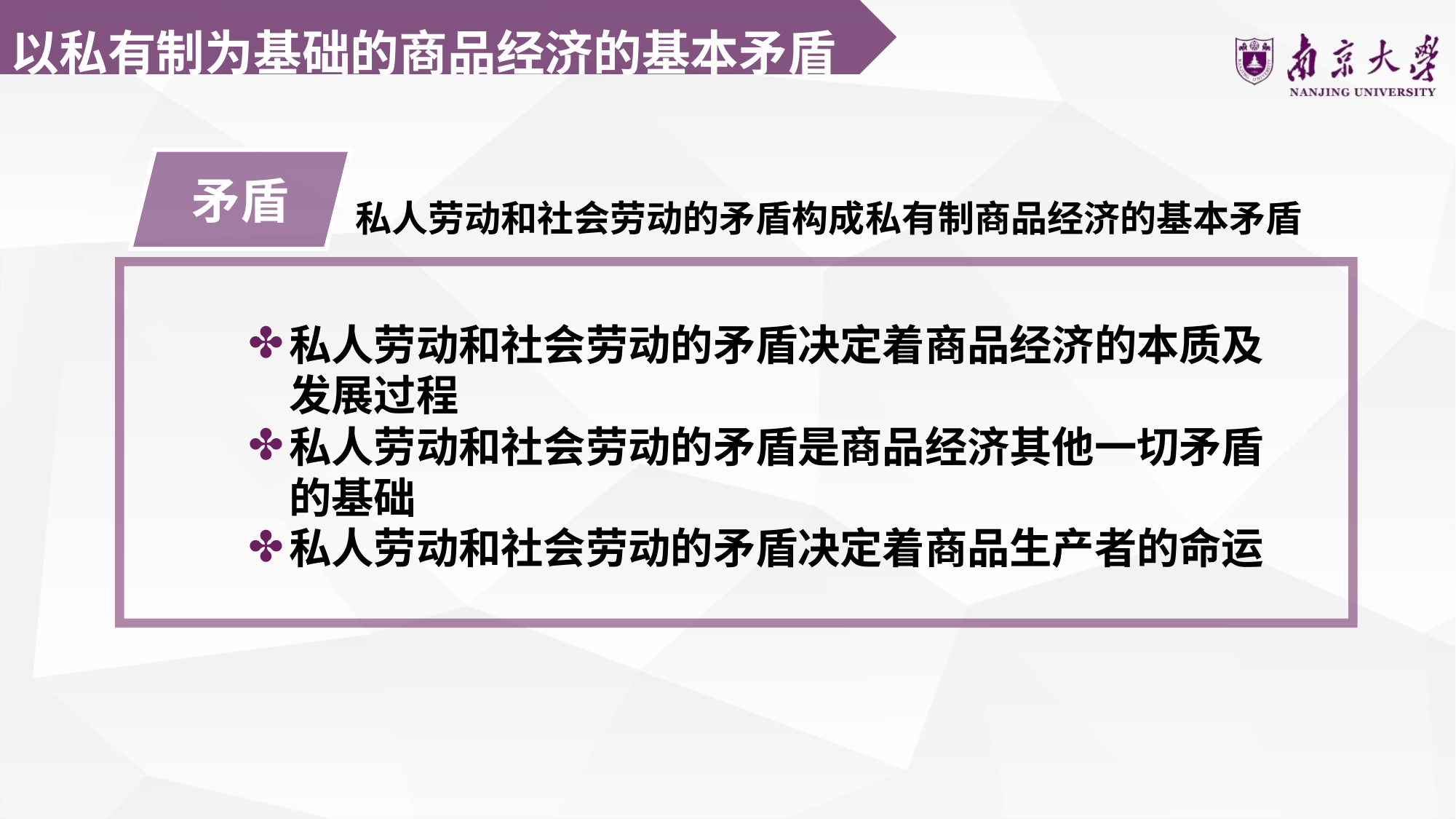

以私有制为基础的商品经济的基本矛盾
矛盾
私人劳动和社会劳动的矛盾构成私有制商品经济的基本矛盾

私人劳动和社会劳动的矛盾决定着商品经济的本质及发展过程
私人劳动和社会劳动的矛盾是商品经济其他一切矛盾的基础
私人劳动和社会劳动的矛盾决定着商品生产者的命运